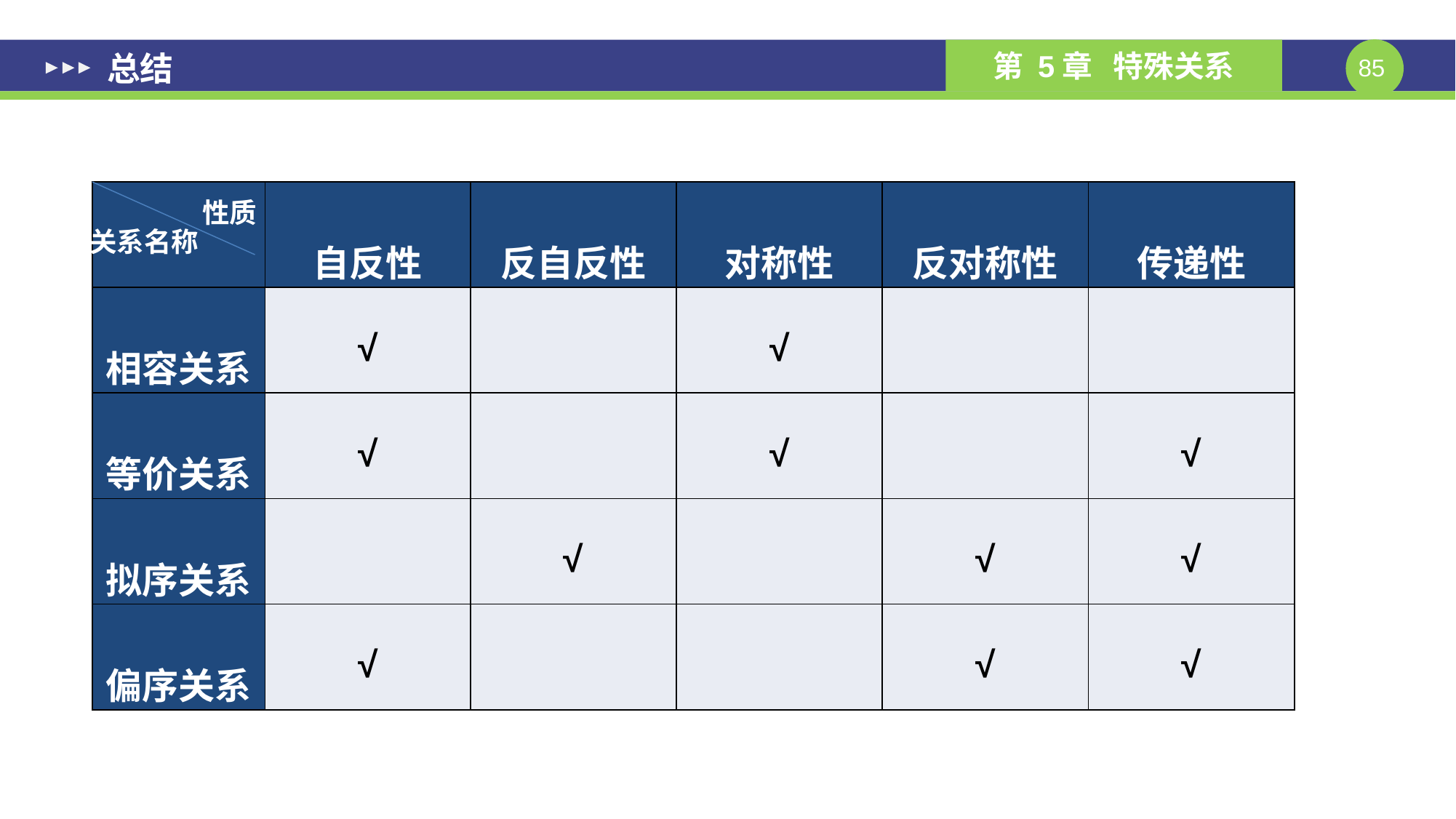

# 总结
|  | 自反性 | 反自反性 | 对称性 | 反对称性 | 传递性 |
| --- | --- | --- | --- | --- | --- |
| 相容关系 | √ |  | √ |  |  |
| 等价关系 | √ |  | √ |  | √ |
| 拟序关系 |  | √ |  | √ | √ |
| 偏序关系 | √ |  |  | √ | √ |
性质
关系名称